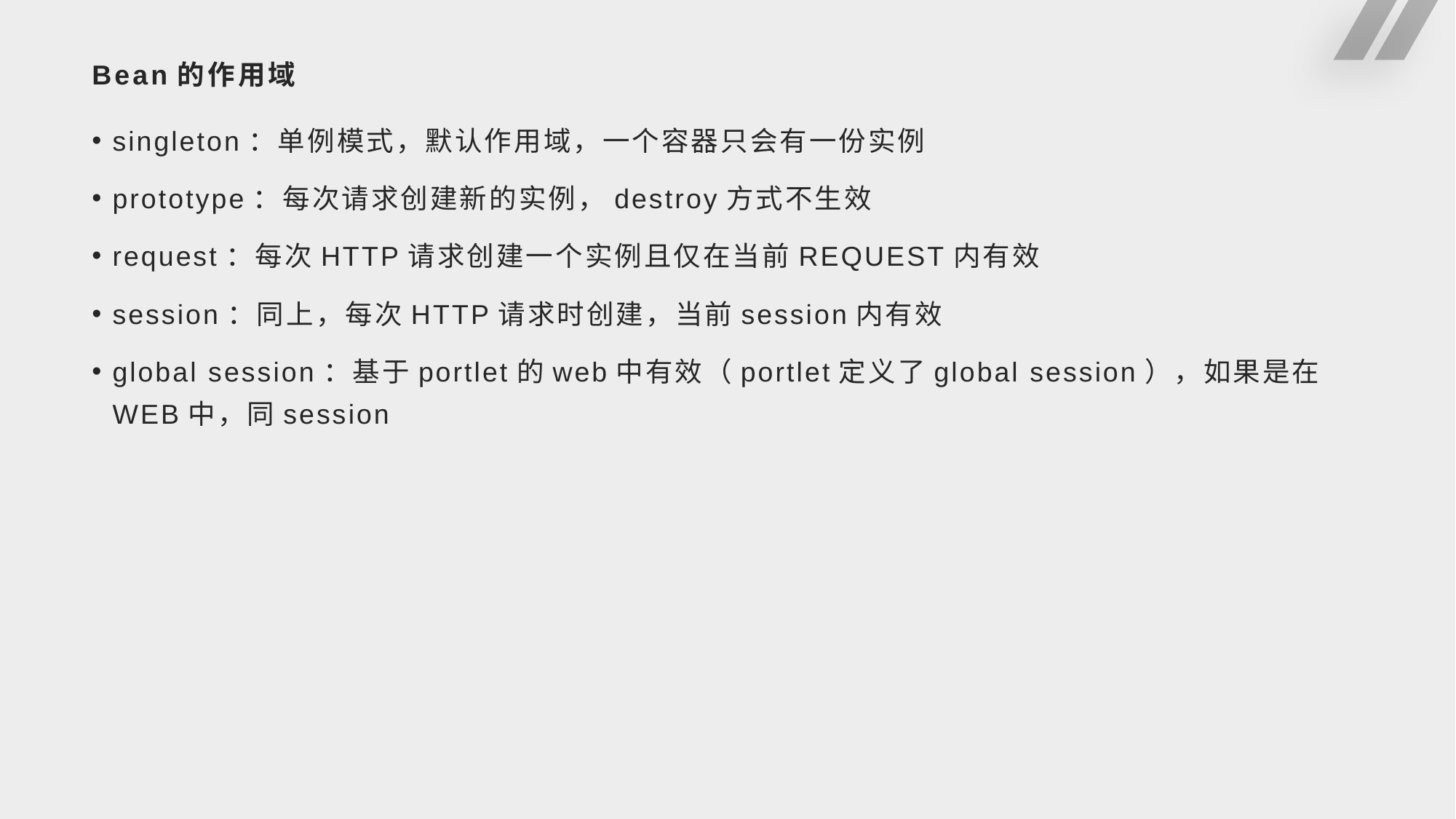

# Bean的作用域
singleton：单例模式，默认作用域，一个容器只会有一份实例
prototype：每次请求创建新的实例，destroy方式不生效
request：每次HTTP请求创建一个实例且仅在当前REQUEST内有效
session：同上，每次HTTP请求时创建，当前session内有效
global session：基于portlet的web中有效（portlet定义了global session），如果是在WEB中，同session